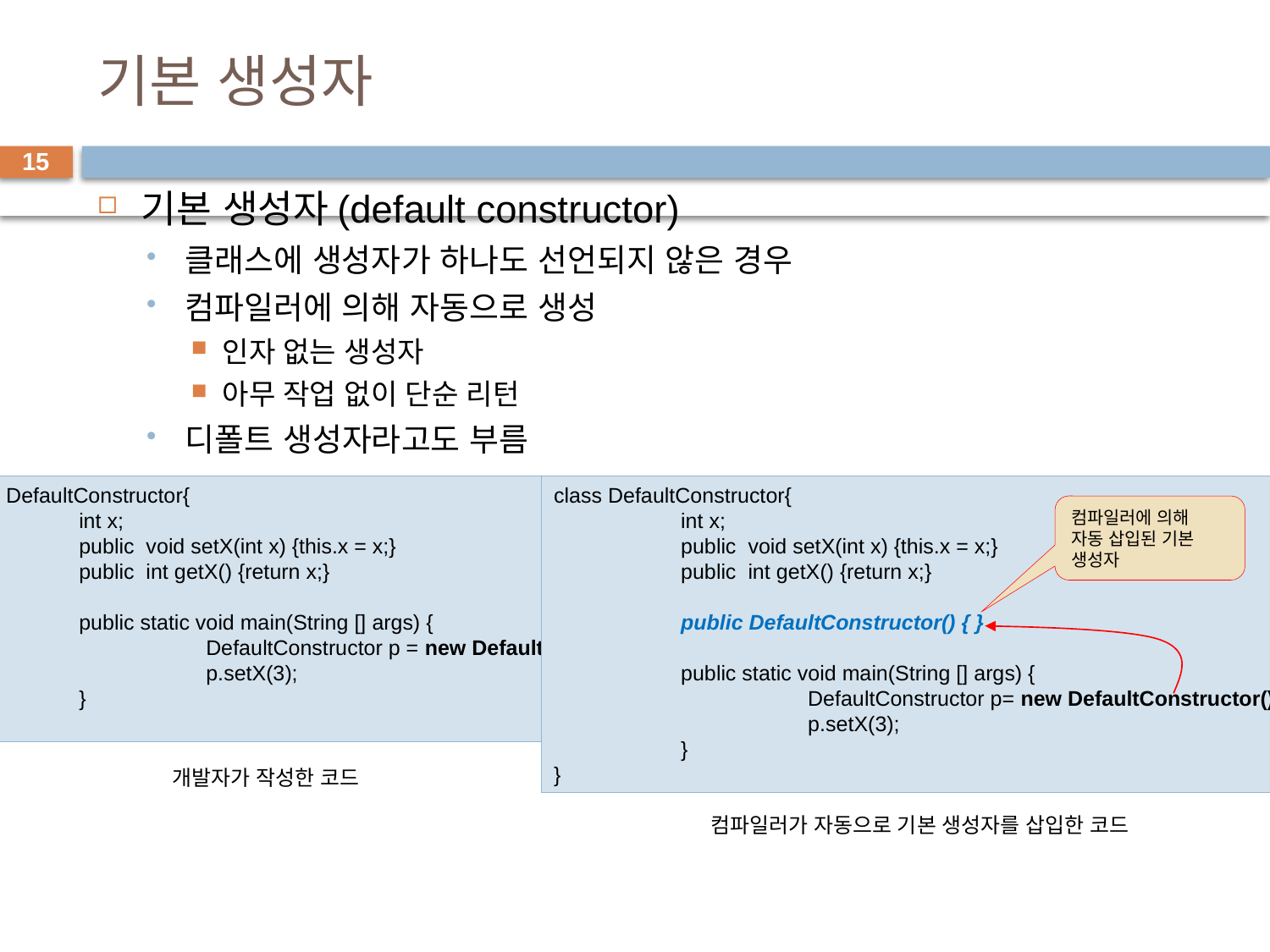

# 기본 생성자
15
기본 생성자(default constructor)
클래스에 생성자가 하나도 선언되지 않은 경우
컴파일러에 의해 자동으로 생성
인자 없는 생성자
아무 작업 없이 단순 리턴
디폴트 생성자라고도 부름
class DefaultConstructor{
	int x;
	public  void setX(int x) {this.x = x;}
	public  int getX() {return x;}

	public static void main(String [] args) {
		DefaultConstructor p = new DefaultConstructor();
		p.setX(3);
	}
}
class DefaultConstructor{
	int x;
	public  void setX(int x) {this.x = x;}
	public  int getX() {return x;}

	public DefaultConstructor() { }

	public static void main(String [] args) {
		DefaultConstructor p= new DefaultConstructor();
		p.setX(3);
	}
}
컴파일러에 의해
자동 삽입된 기본 생성자

개발자가 작성한 코드
컴파일러가 자동으로 기본 생성자를 삽입한 코드